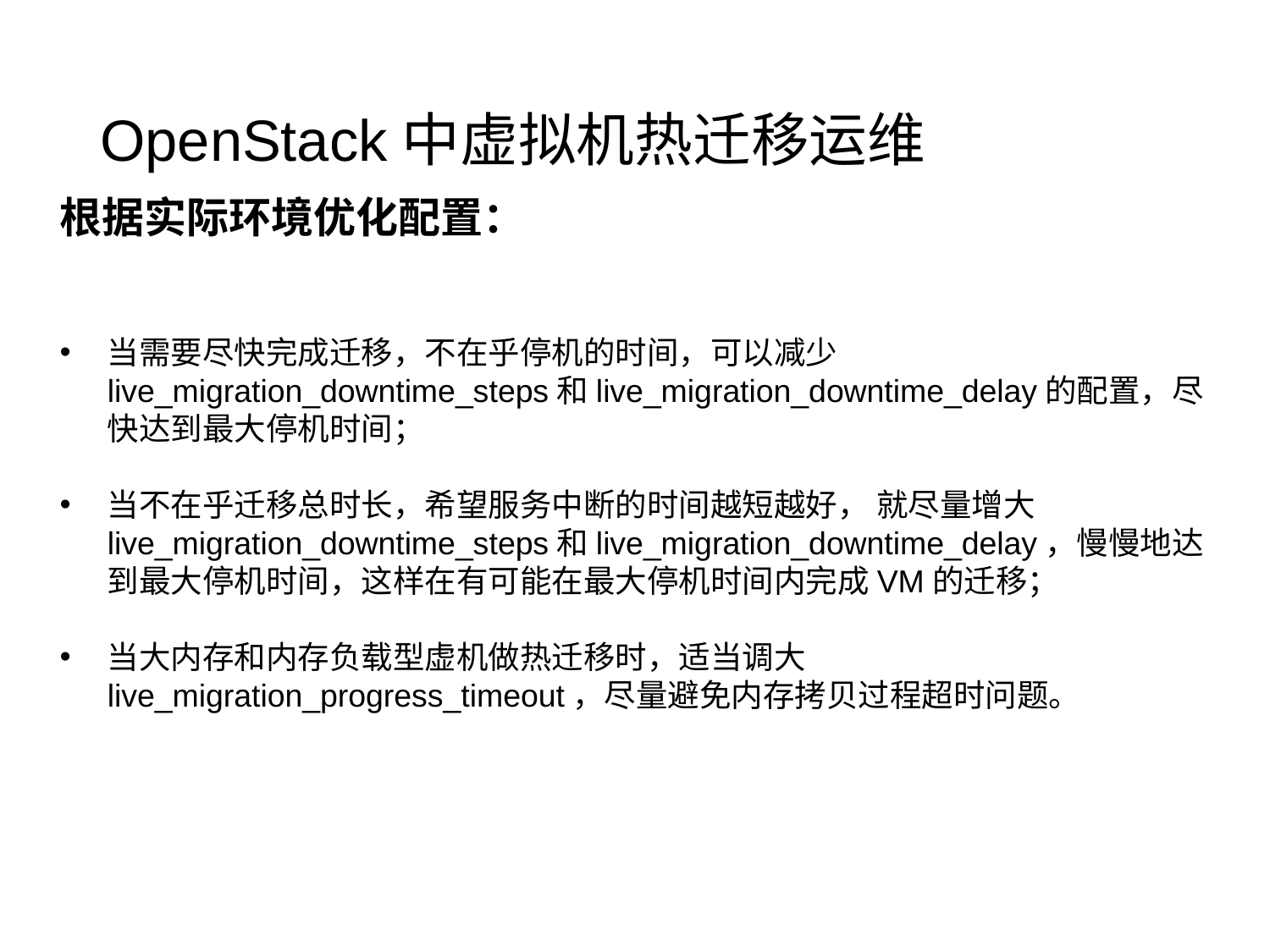

# OpenStack中虚拟机热迁移运维
根据实际环境优化配置：
当需要尽快完成迁移，不在乎停机的时间，可以减少live_migration_downtime_steps和live_migration_downtime_delay的配置，尽快达到最大停机时间；

当不在乎迁移总时长，希望服务中断的时间越短越好， 就尽量增大live_migration_downtime_steps和live_migration_downtime_delay，慢慢地达到最大停机时间，这样在有可能在最大停机时间内完成VM的迁移；

当大内存和内存负载型虚机做热迁移时，适当调大live_migration_progress_timeout，尽量避免内存拷贝过程超时问题。